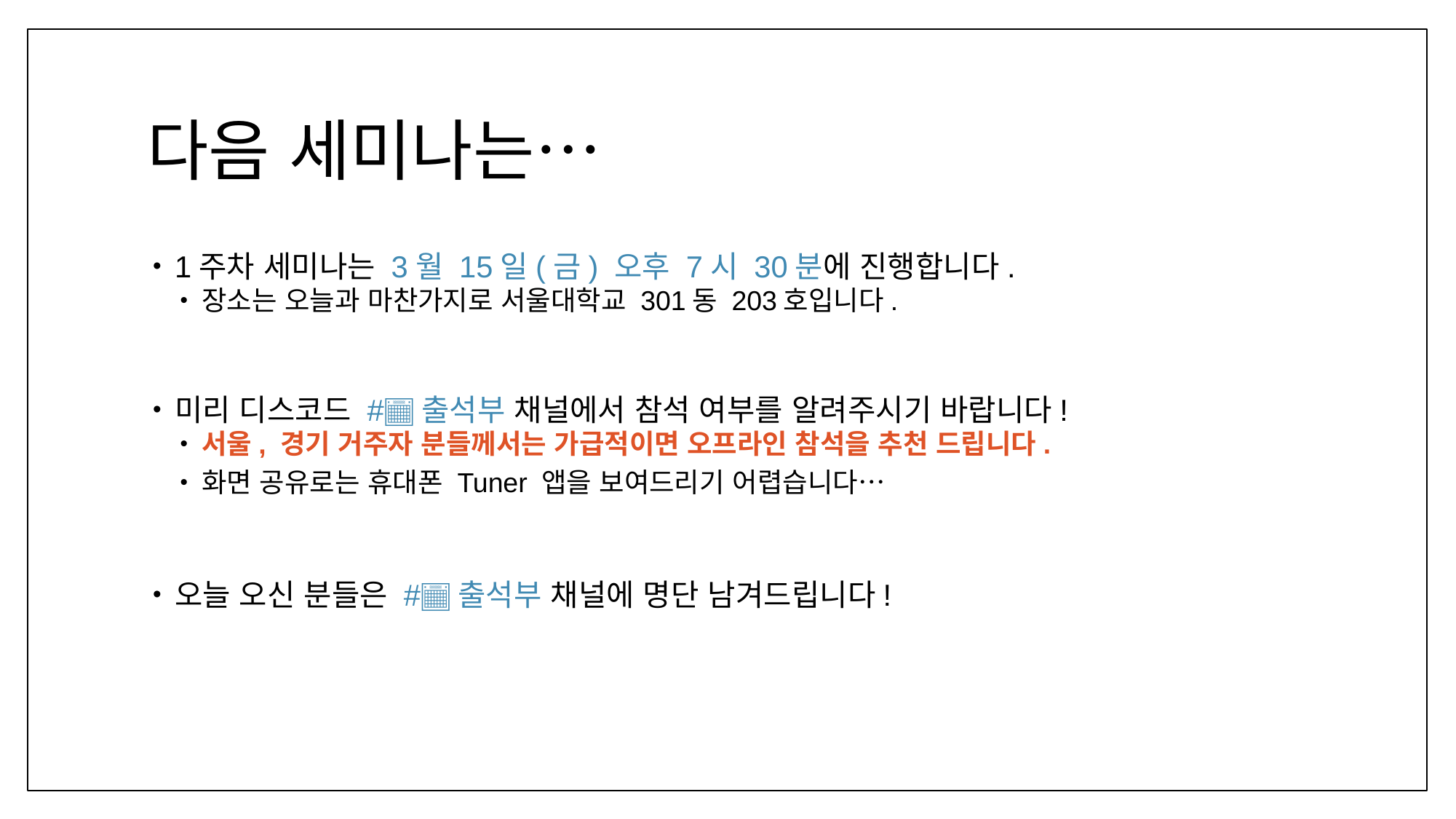

# 다음 세미나는…
1주차 세미나는 3월 15일(금) 오후 7시 30분에 진행합니다.
장소는 오늘과 마찬가지로 서울대학교 301동 203호입니다.

미리 디스코드 #📅출석부 채널에서 참석 여부를 알려주시기 바랍니다!
서울, 경기 거주자 분들께서는 가급적이면 오프라인 참석을 추천 드립니다.
화면 공유로는 휴대폰 Tuner 앱을 보여드리기 어렵습니다…

오늘 오신 분들은 #📅출석부 채널에 명단 남겨드립니다!